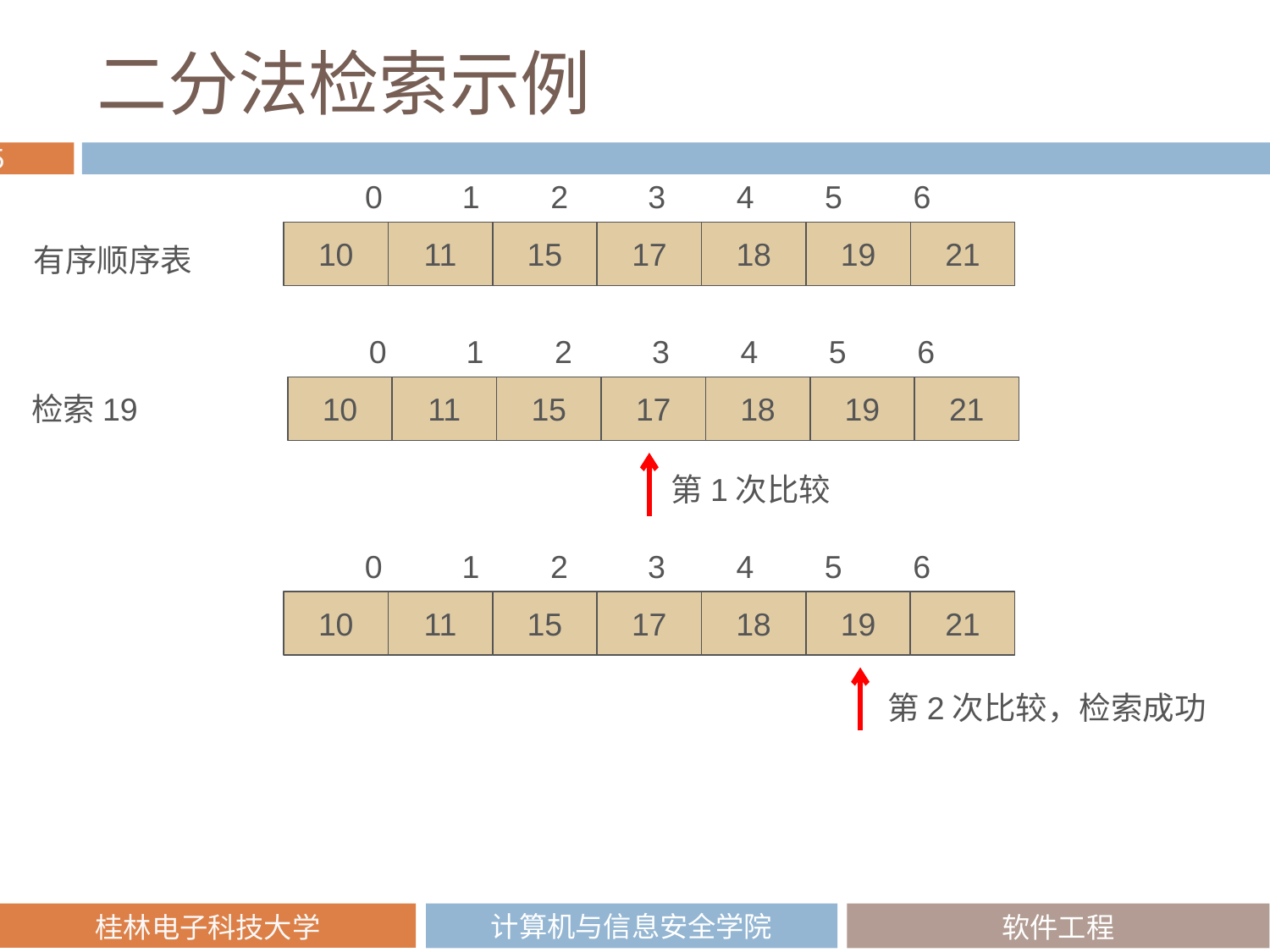

# 二分法检索示例
0         1        2         3        4        5        6
10
11
15
17
18
19
21
有序顺序表
0         1        2         3        4        5        6
10
11
15
17
18
19
21
检索19
第1次比较
0         1        2         3        4        5        6
10
11
15
17
18
19
21
第2次比较，检索成功